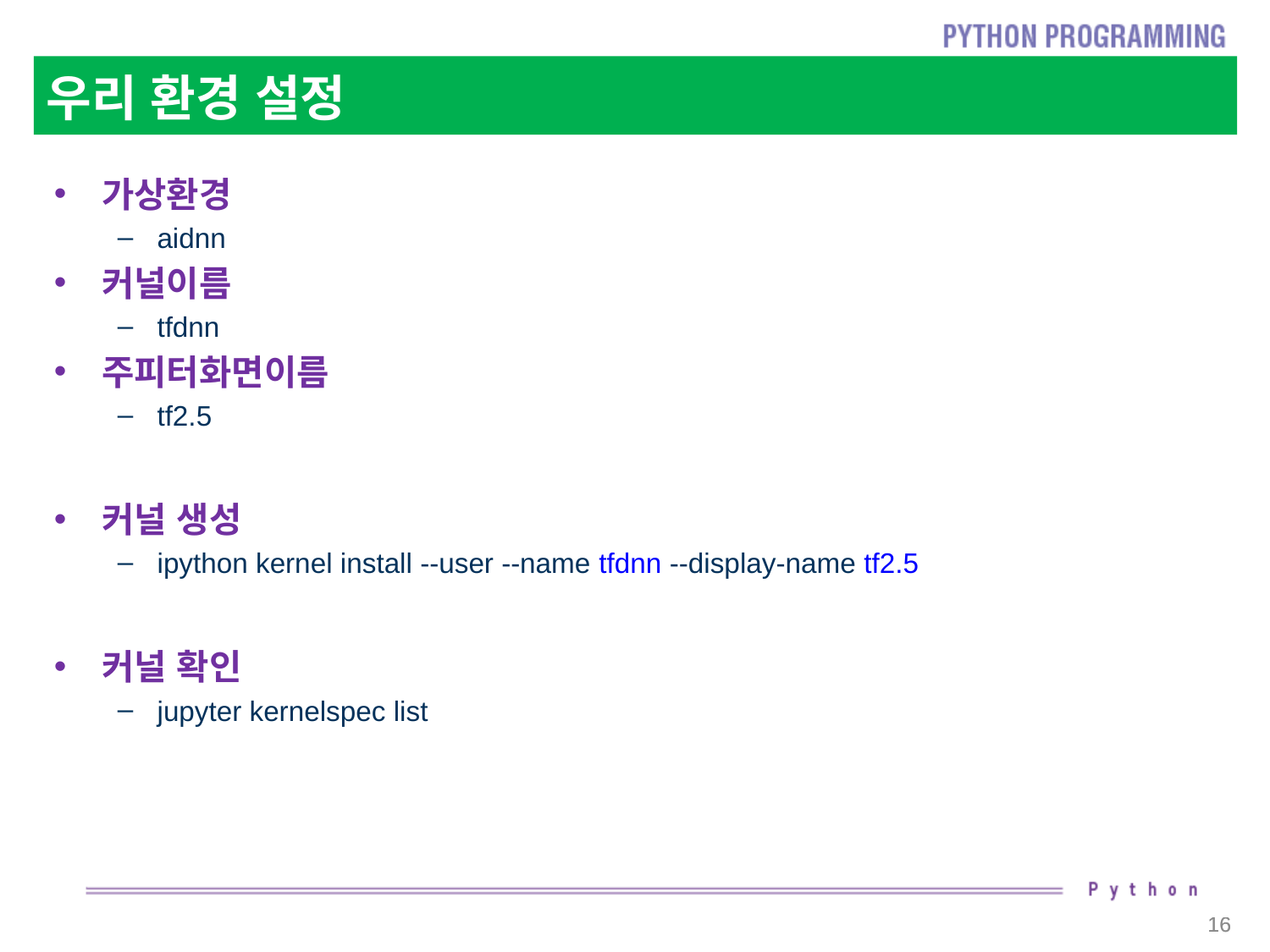

# 우리 환경 설정
가상환경
aidnn
커널이름
tfdnn
주피터화면이름
tf2.5

커널 생성
ipython kernel install --user --name tfdnn --display-name tf2.5

커널 확인
jupyter kernelspec list
16